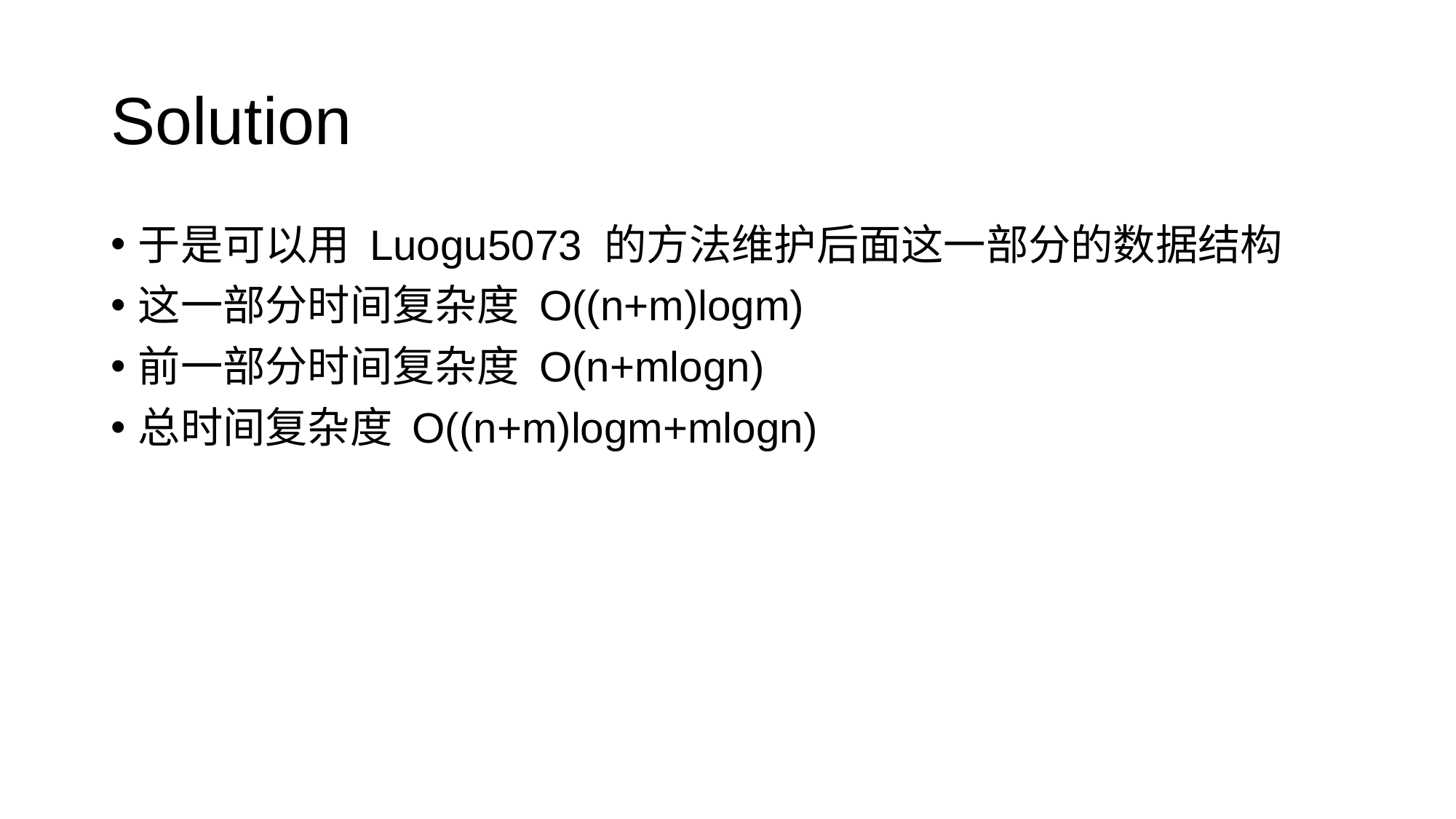

# Solution
于是可以用 Luogu5073 的方法维护后面这一部分的数据结构
这一部分时间复杂度 O((n+m)logm)
前一部分时间复杂度 O(n+mlogn)
总时间复杂度 O((n+m)logm+mlogn)